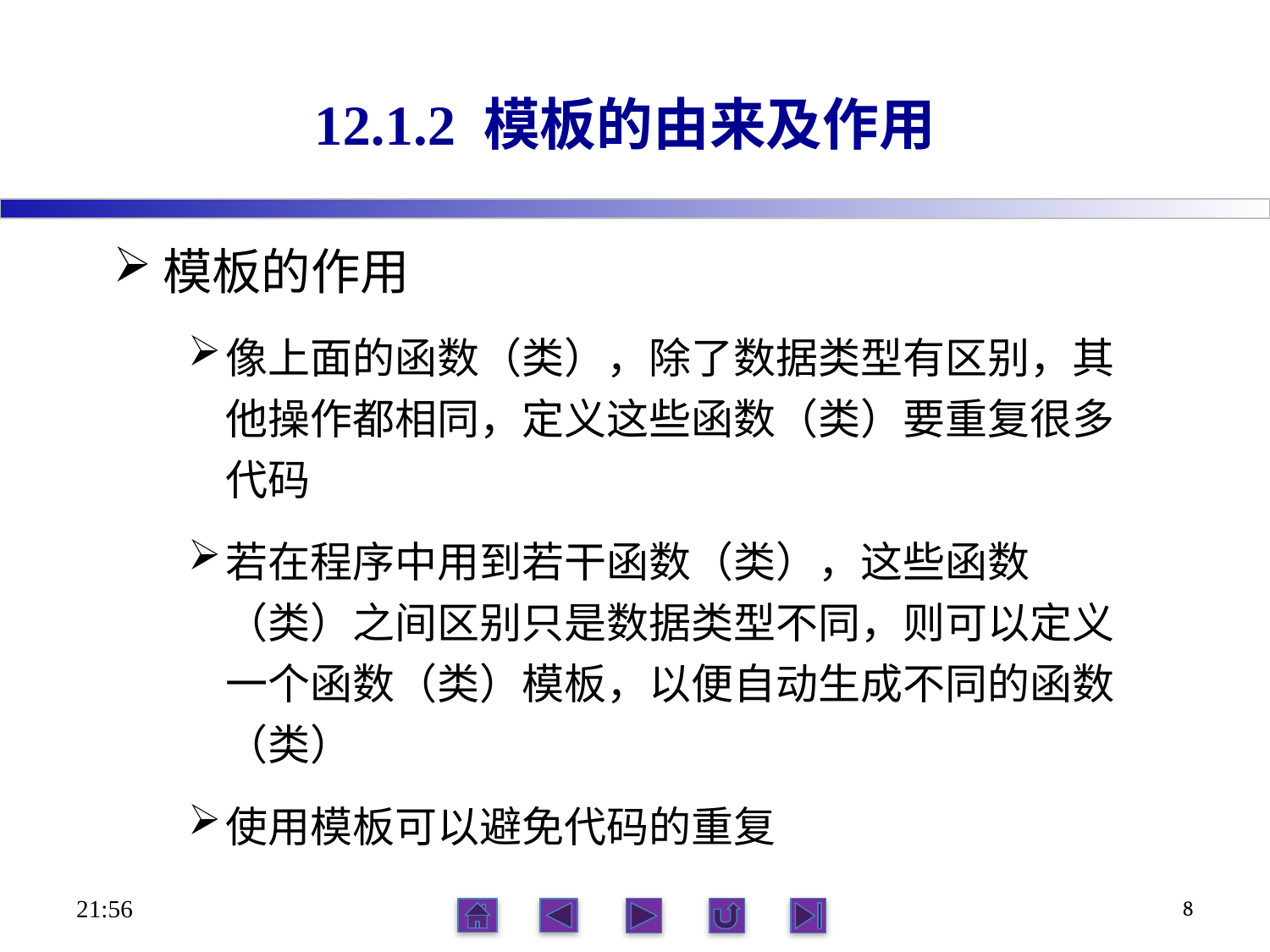

# 12.1.2 模板的由来及作用
模板的作用
像上面的函数（类），除了数据类型有区别，其他操作都相同，定义这些函数（类）要重复很多代码
若在程序中用到若干函数（类），这些函数（类）之间区别只是数据类型不同，则可以定义一个函数（类）模板，以便自动生成不同的函数（类）
使用模板可以避免代码的重复
21:56
8